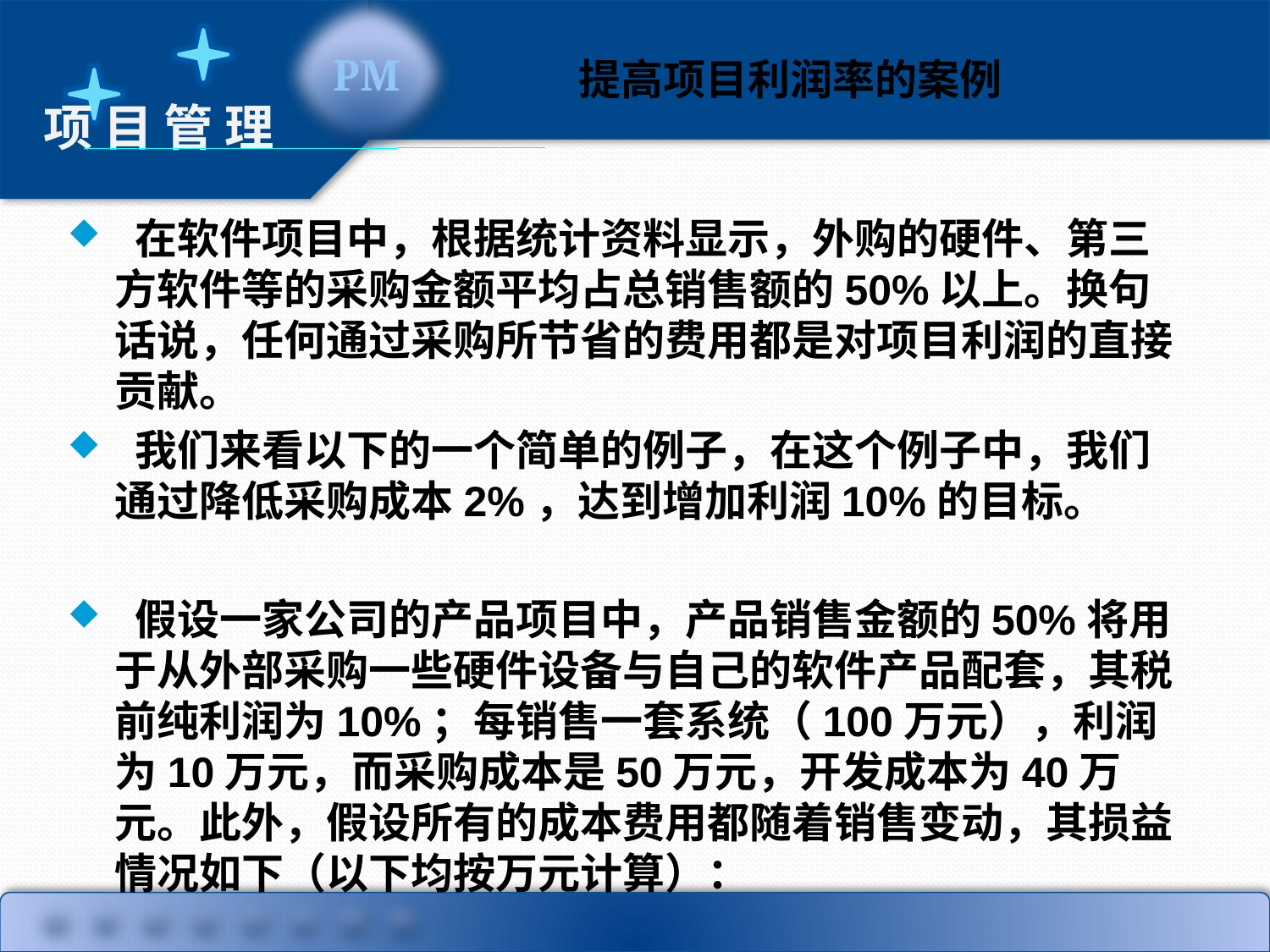

提高项目利润率的案例

 在软件项目中，根据统计资料显示，外购的硬件、第三方软件等的采购金额平均占总销售额的50%以上。换句话说，任何通过采购所节省的费用都是对项目利润的直接贡献。
 我们来看以下的一个简单的例子，在这个例子中，我们通过降低采购成本2%，达到增加利润10%的目标。

 假设一家公司的产品项目中，产品销售金额的50%将用于从外部采购一些硬件设备与自己的软件产品配套，其税前纯利润为10%；每销售一套系统（100万元），利润为10万元，而采购成本是50万元，开发成本为40万元。此外，假设所有的成本费用都随着销售变动，其损益情况如下（以下均按万元计算）：